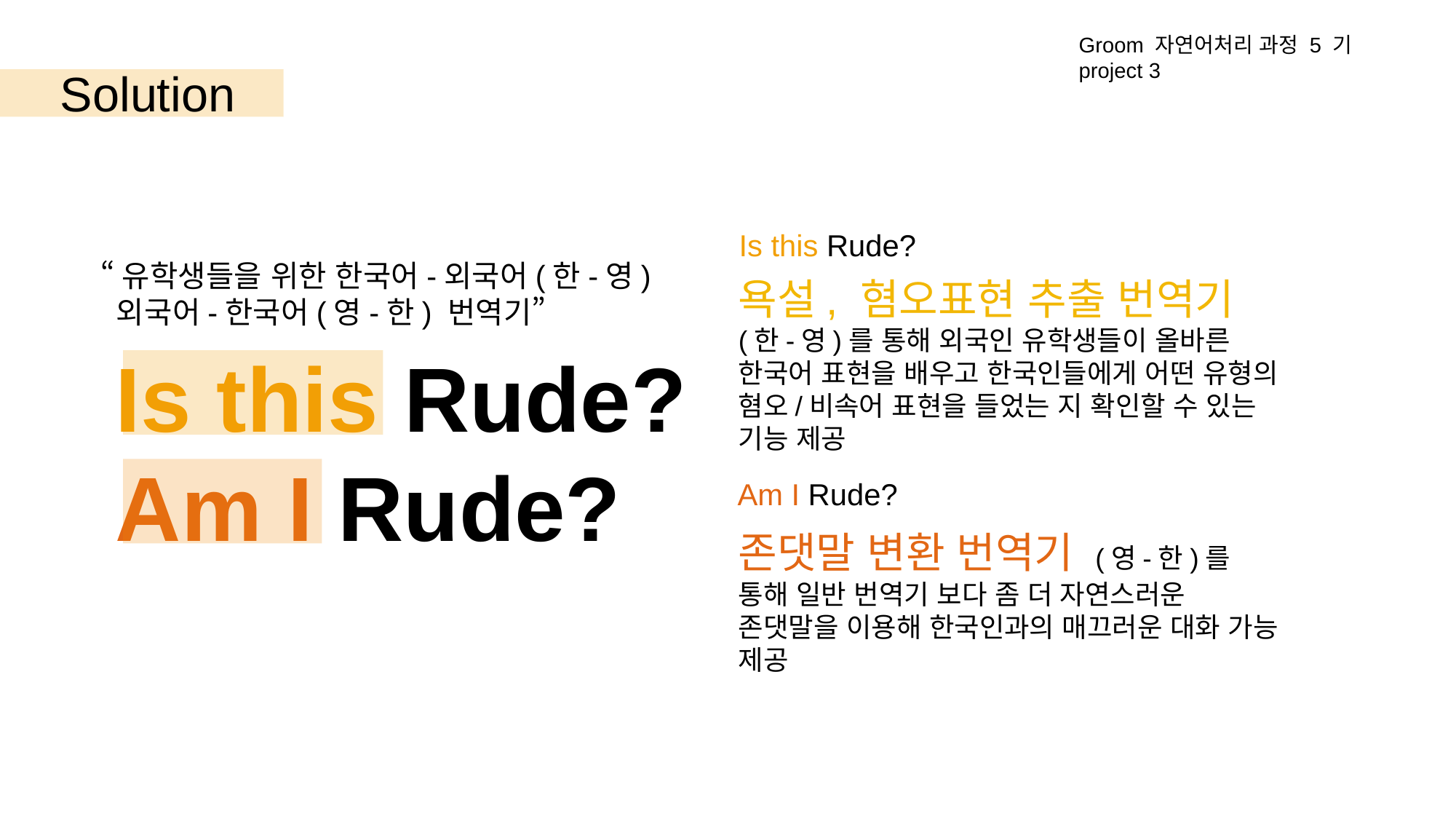

Groom 자연어처리 과정 5 기 project 3
Solution

Is this Rude?
욕설, 혐오표현 추출 번역기 (한-영)를 통해 외국인 유학생들이 올바른 한국어 표현을 배우고 한국인들에게 어떤 유형의 혐오/비속어 표현을 들었는 지 확인할 수 있는 기능 제공
Am I Rude?
존댓말 변환 번역기 (영-한)를 통해 일반 번역기 보다 좀 더 자연스러운 존댓말을 이용해 한국인과의 매끄러운 대화 가능 제공
“유학생들을 위한 한국어-외국어(한-영)
 외국어-한국어(영-한) 번역기”
Is this Rude?
Am I Rude?